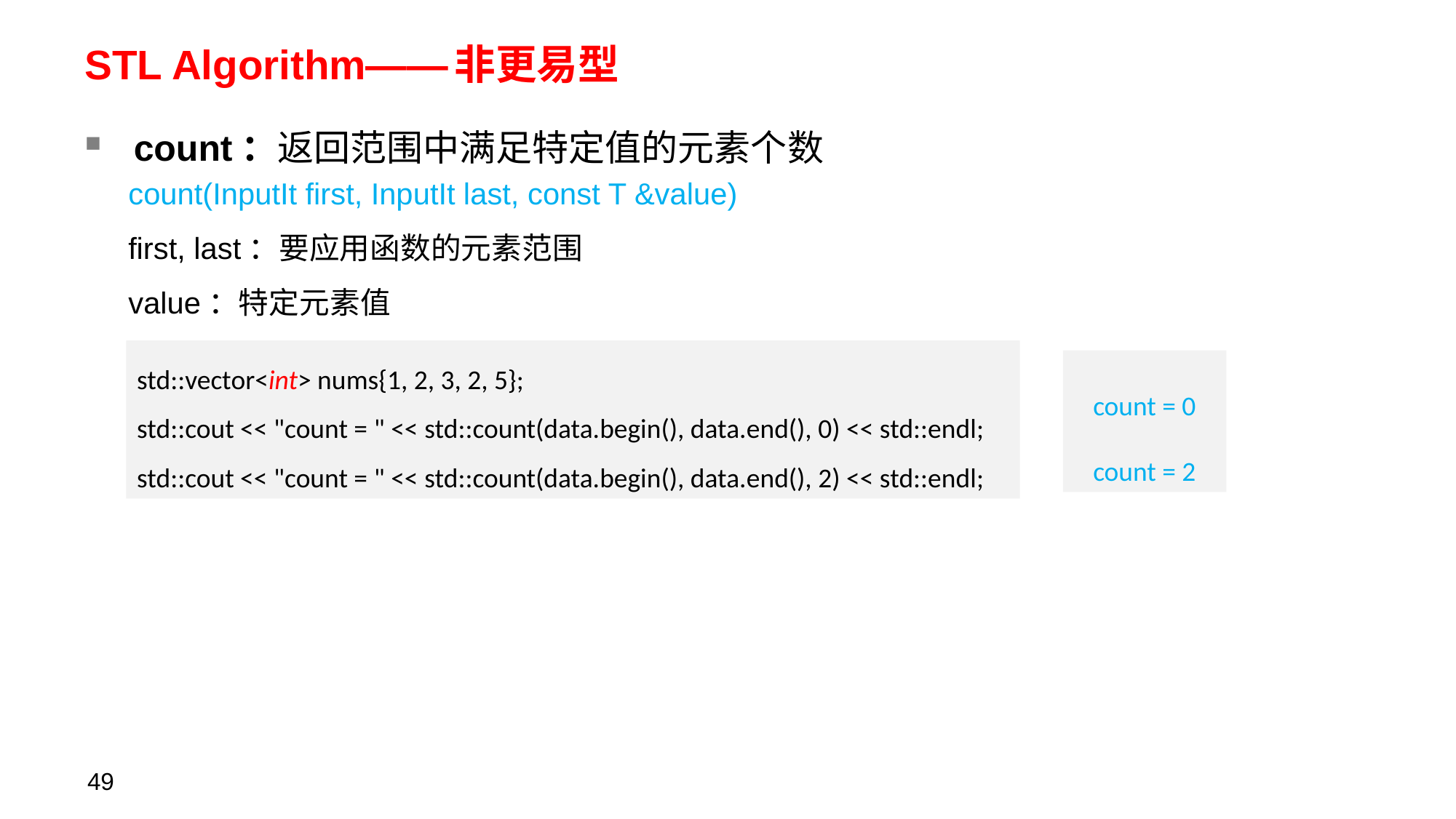

# STL Algorithm——非更易型
count：返回范围中满足特定值的元素个数
count(InputIt first, InputIt last, const T &value)
first, last：要应用函数的元素范围
value：特定元素值
std::vector<int> nums{1, 2, 3, 2, 5}; std::cout << "count = " << std::count(data.begin(), data.end(), 0) << std::endl;
std::cout << "count = " << std::count(data.begin(), data.end(), 2) << std::endl;
count = 0
count = 2
49